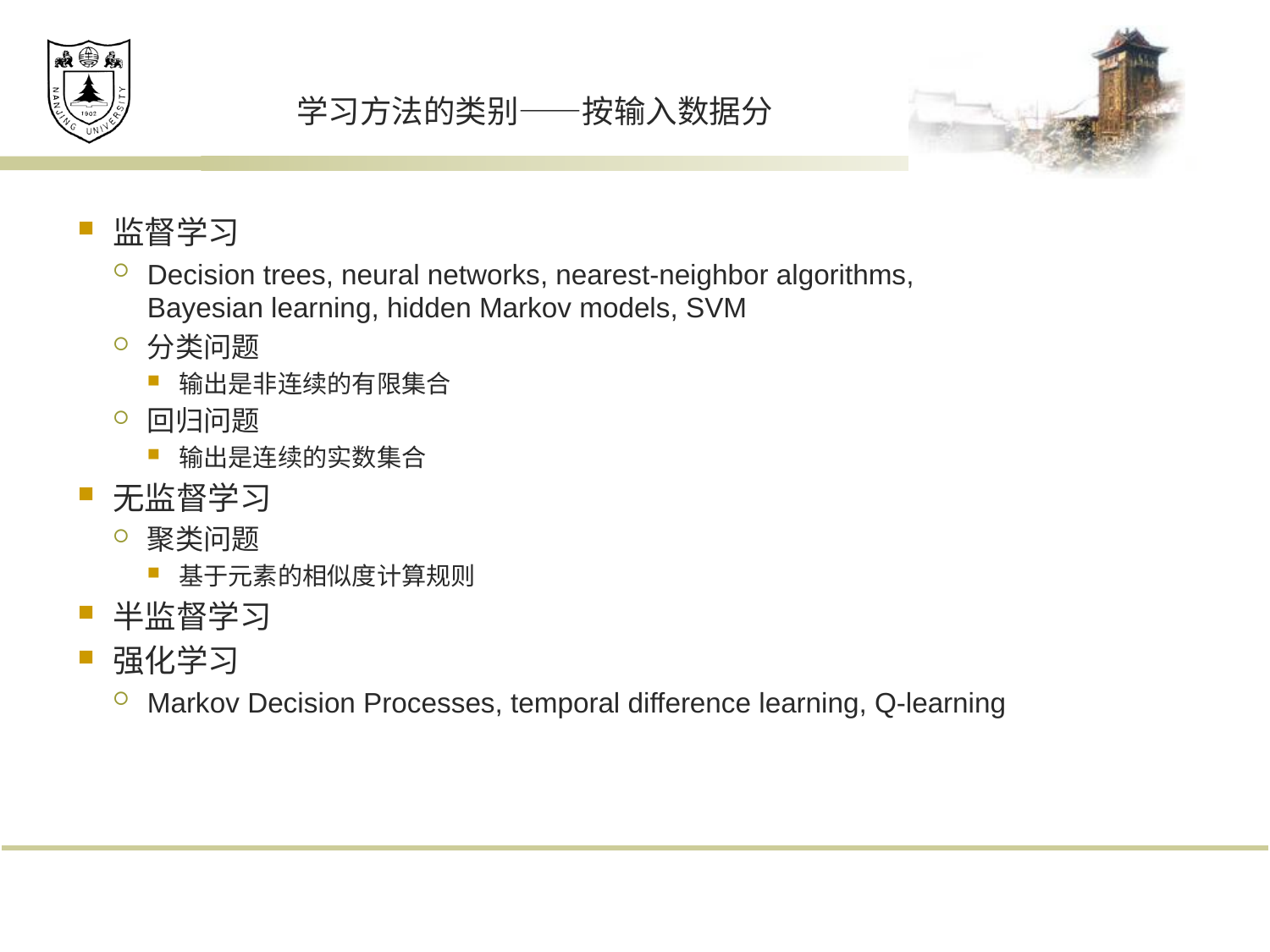

# 学习方法的类别——按输入数据分
监督学习
Decision trees, neural networks, nearest-neighbor algorithms,
Bayesian learning, hidden Markov models, SVM
分类问题
输出是非连续的有限集合
回归问题
输出是连续的实数集合
无监督学习
聚类问题
基于元素的相似度计算规则
半监督学习
强化学习
Markov Decision Processes, temporal difference learning, Q-learning